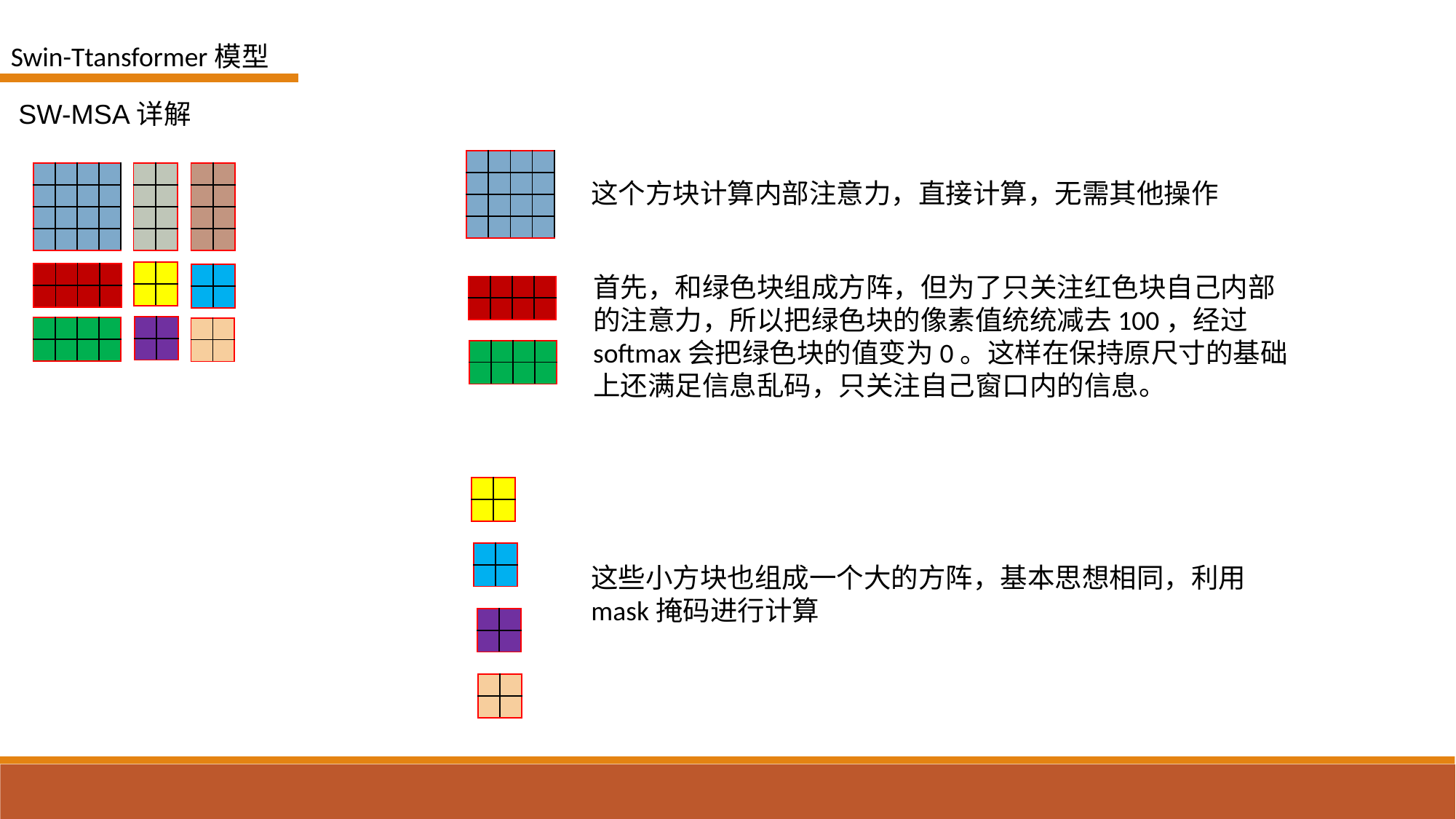

Swin-Ttansformer模型
SW-MSA详解
|  |  |  |  |
| --- | --- | --- | --- |
|  |  |  |  |
|  |  |  |  |
|  |  |  |  |
|  |  |  |  |
| --- | --- | --- | --- |
|  |  |  |  |
|  |  |  |  |
|  |  |  |  |
|  |  |
| --- | --- |
|  |  |
|  |  |
|  |  |
|  |  |
| --- | --- |
|  |  |
|  |  |
|  |  |
这个方块计算内部注意力，直接计算，无需其他操作
|  |  |
| --- | --- |
|  |  |
|  |  |  |  |
| --- | --- | --- | --- |
|  |  |  |  |
|  |  |
| --- | --- |
|  |  |
首先，和绿色块组成方阵，但为了只关注红色块自己内部的注意力，所以把绿色块的像素值统统减去100，经过softmax会把绿色块的值变为0。这样在保持原尺寸的基础上还满足信息乱码，只关注自己窗口内的信息。
|  |  |  |  |
| --- | --- | --- | --- |
|  |  |  |  |
|  |  |
| --- | --- |
|  |  |
|  |  |  |  |
| --- | --- | --- | --- |
|  |  |  |  |
|  |  |
| --- | --- |
|  |  |
|  |  |  |  |
| --- | --- | --- | --- |
|  |  |  |  |
|  |  |
| --- | --- |
|  |  |
|  |  |
| --- | --- |
|  |  |
这些小方块也组成一个大的方阵，基本思想相同，利用mask掩码进行计算
|  |  |
| --- | --- |
|  |  |
|  |  |
| --- | --- |
|  |  |